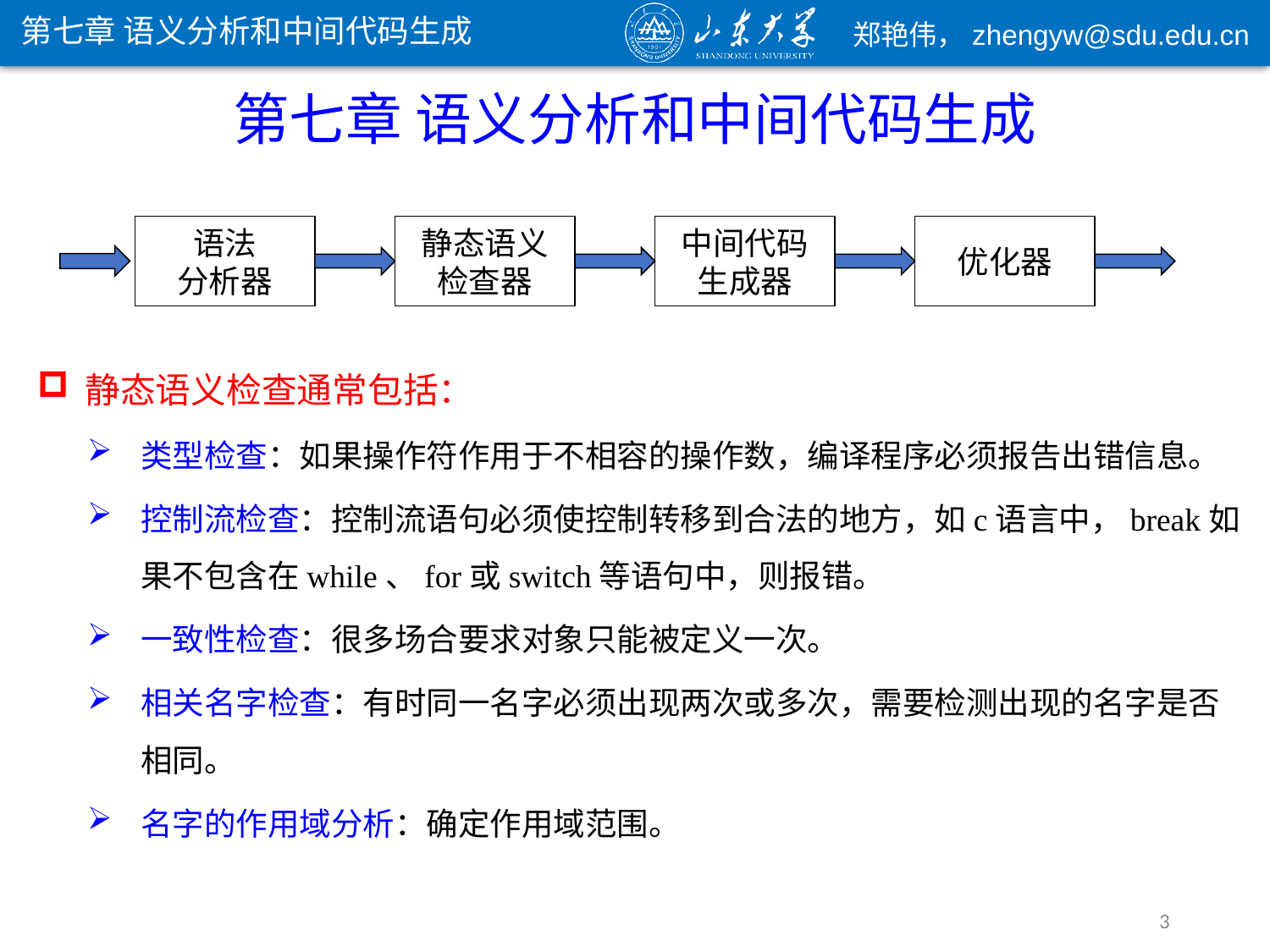

第七章 语义分析和中间代码生成
第七章 语义分析和中间代码生成
语法
分析器
静态语义
检查器
中间代码
生成器
优化器

静态语义检查通常包括：
类型检查：如果操作符作用于不相容的操作数，编译程序必须报告出错信息。
控制流检查：控制流语句必须使控制转移到合法的地方，如c语言中，break如果不包含在while、for或switch等语句中，则报错。
一致性检查：很多场合要求对象只能被定义一次。
相关名字检查：有时同一名字必须出现两次或多次，需要检测出现的名字是否相同。
名字的作用域分析：确定作用域范围。
3